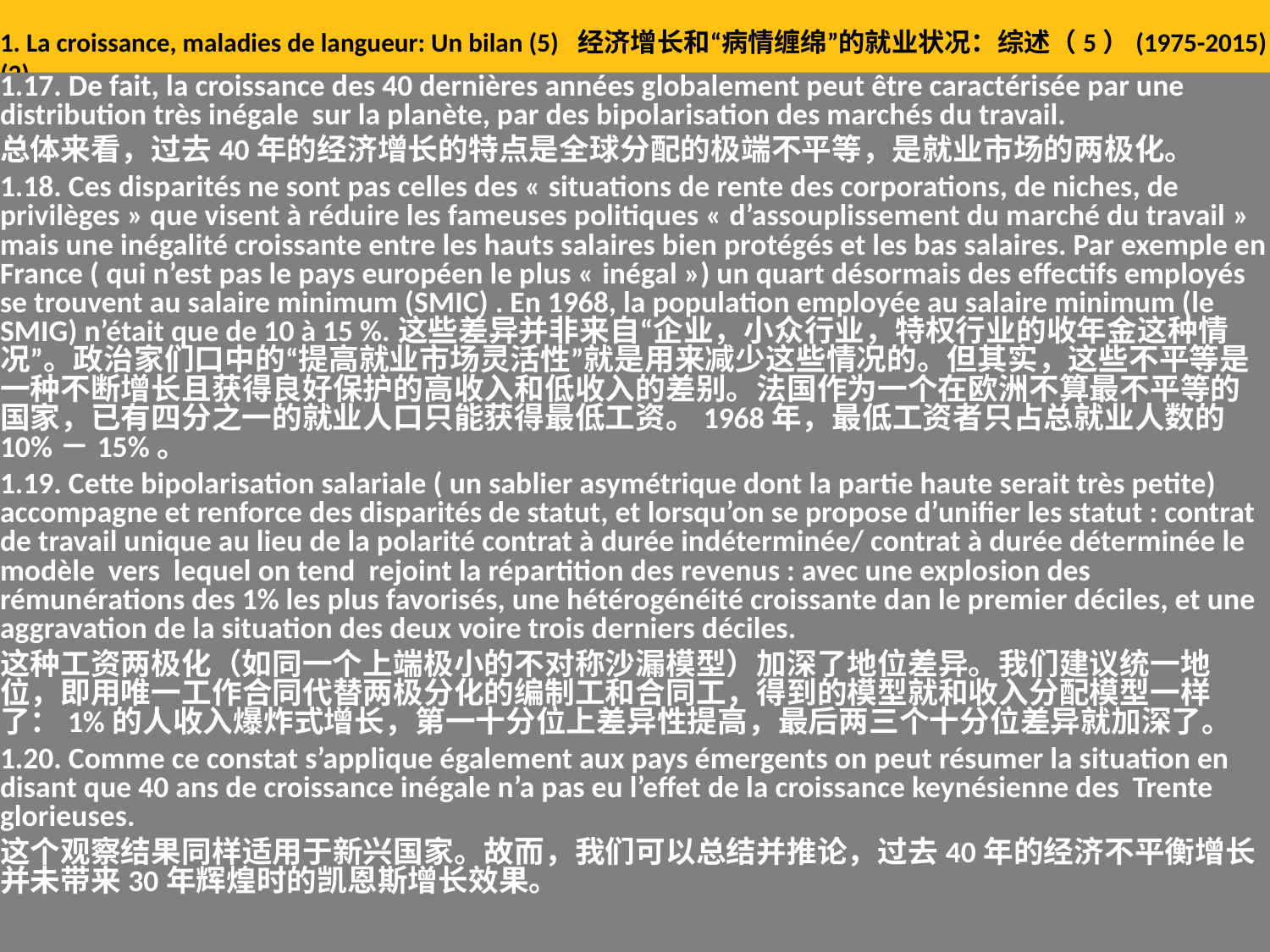

# 1. La croissance, maladies de langueur: Un bilan (5)  经济增长和“病情缠绵”的就业状况：综述（5）(1975-2015) (2)
1.17. De fait, la croissance des 40 dernières années globalement peut être caractérisée par une distribution très inégale  sur la planète, par des bipolarisation des marchés du travail.
总体来看，过去40年的经济增长的特点是全球分配的极端不平等，是就业市场的两极化。
1.18. Ces disparités ne sont pas celles des « situations de rente des corporations, de niches, de privilèges » que visent à réduire les fameuses politiques « d’assouplissement du marché du travail » mais une inégalité croissante entre les hauts salaires bien protégés et les bas salaires. Par exemple en France ( qui n’est pas le pays européen le plus « inégal ») un quart désormais des effectifs employés se trouvent au salaire minimum (SMIC) . En 1968, la population employée au salaire minimum (le SMIG) n’était que de 10 à 15 %.这些差异并非来自“企业，小众行业，特权行业的收年金这种情况”。政治家们口中的“提高就业市场灵活性”就是用来减少这些情况的。但其实，这些不平等是一种不断增长且获得良好保护的高收入和低收入的差别。法国作为一个在欧洲不算最不平等的国家，已有四分之一的就业人口只能获得最低工资。1968年，最低工资者只占总就业人数的10%－15%。
1.19. Cette bipolarisation salariale ( un sablier asymétrique dont la partie haute serait très petite) accompagne et renforce des disparités de statut, et lorsqu’on se propose d’unifier les statut : contrat de travail unique au lieu de la polarité contrat à durée indéterminée/ contrat à durée déterminée le modèle  vers  lequel on tend  rejoint la répartition des revenus : avec une explosion des rémunérations des 1% les plus favorisés, une hétérogénéité croissante dan le premier déciles, et une aggravation de la situation des deux voire trois derniers déciles.
这种工资两极化（如同一个上端极小的不对称沙漏模型）加深了地位差异。我们建议统一地位，即用唯一工作合同代替两极分化的编制工和合同工，得到的模型就和收入分配模型一样了：1%的人收入爆炸式增长，第一十分位上差异性提高，最后两三个十分位差异就加深了。
1.20. Comme ce constat s’applique également aux pays émergents on peut résumer la situation en disant que 40 ans de croissance inégale n’a pas eu l’effet de la croissance keynésienne des  Trente glorieuses.
这个观察结果同样适用于新兴国家。故而，我们可以总结并推论，过去40年的经济不平衡增长并未带来30年辉煌时的凯恩斯增长效果。